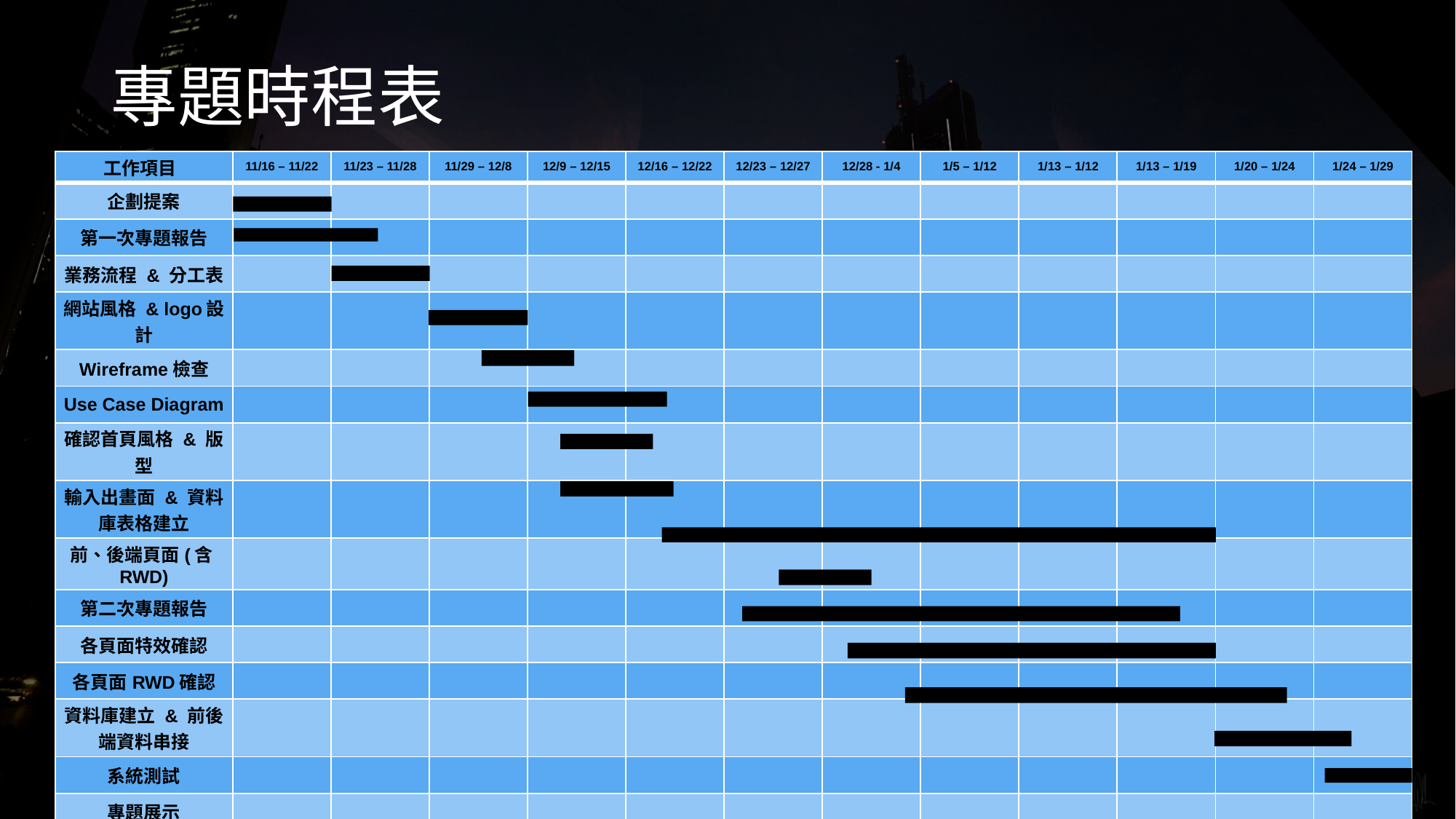

# 專題時程表
| 工作項目 | 11/16 – 11/22 | 11/23 – 11/28 | 11/29 – 12/8 | 12/9 – 12/15 | 12/16 – 12/22 | 12/23 – 12/27 | 12/28 - 1/4 | 1/5 – 1/12 | 1/13 – 1/12 | 1/13 – 1/19 | 1/20 – 1/24 | 1/24 – 1/29 |
| --- | --- | --- | --- | --- | --- | --- | --- | --- | --- | --- | --- | --- |
| 企劃提案 |  |  |  |  |  |  |  |  |  |  |  |  |
| 第一次專題報告 |  |  |  |  |  |  |  |  |  |  |  |  |
| 業務流程 & 分工表 |  |  |  |  |  |  |  |  |  |  |  |  |
| 網站風格 & logo設計 |  |  |  |  |  |  |  |  |  |  |  |  |
| Wireframe檢查 |  |  |  |  |  |  |  |  |  |  |  |  |
| Use Case Diagram |  |  |  |  |  |  |  |  |  |  |  |  |
| 確認首頁風格 & 版型 |  |  |  |  |  |  |  |  |  |  |  |  |
| 輸入出畫面 & 資料庫表格建立 |  |  |  |  |  |  |  |  |  |  |  |  |
| 前、後端頁面(含RWD) |  |  |  |  |  |  |  |  |  |  |  |  |
| 第二次專題報告 |  |  |  |  |  |  |  |  |  |  |  |  |
| 各頁面特效確認 |  |  |  |  |  |  |  |  |  |  |  |  |
| 各頁面RWD確認 |  |  |  |  |  |  |  |  |  |  |  |  |
| 資料庫建立 & 前後端資料串接 |  |  |  |  |  |  |  |  |  |  |  |  |
| 系統測試 |  |  |  |  |  |  |  |  |  |  |  |  |
| 專題展示 |  |  |  |  |  |  |  |  |  |  |  |  |